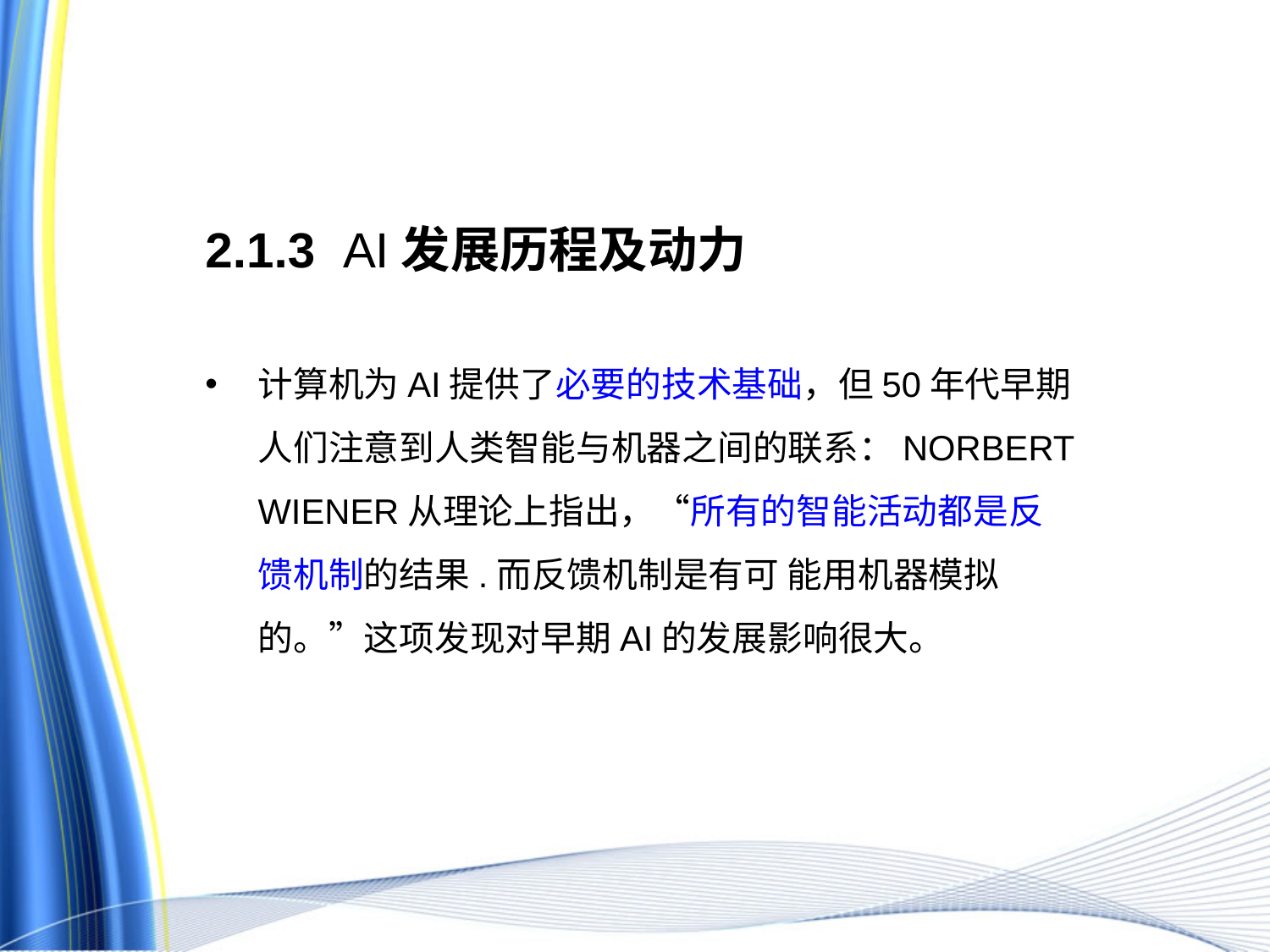

2.1.3  AI发展历程及动力

计算机为AI提供了必要的技术基础，但50年代早期人们注意到人类智能与机器之间的联系：NORBERT WIENER从理论上指出，“所有的智能活动都是反馈机制的结果.而反馈机制是有可 能用机器模拟的。”这项发现对早期AI的发展影响很大。